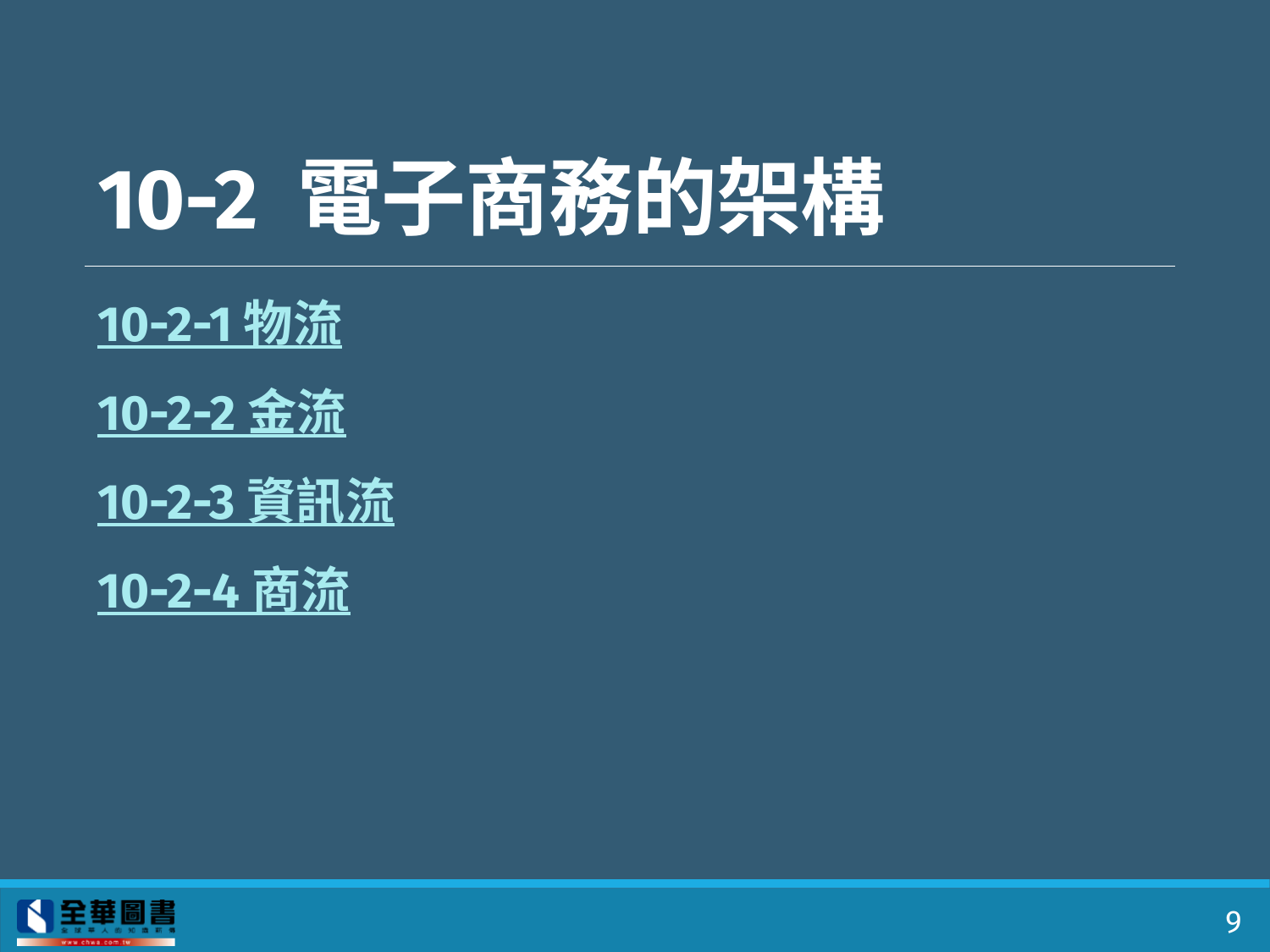

# 10-2 電子商務的架構
10-2-1 物流
10-2-2 金流
10-2-3 資訊流
10-2-4 商流
9